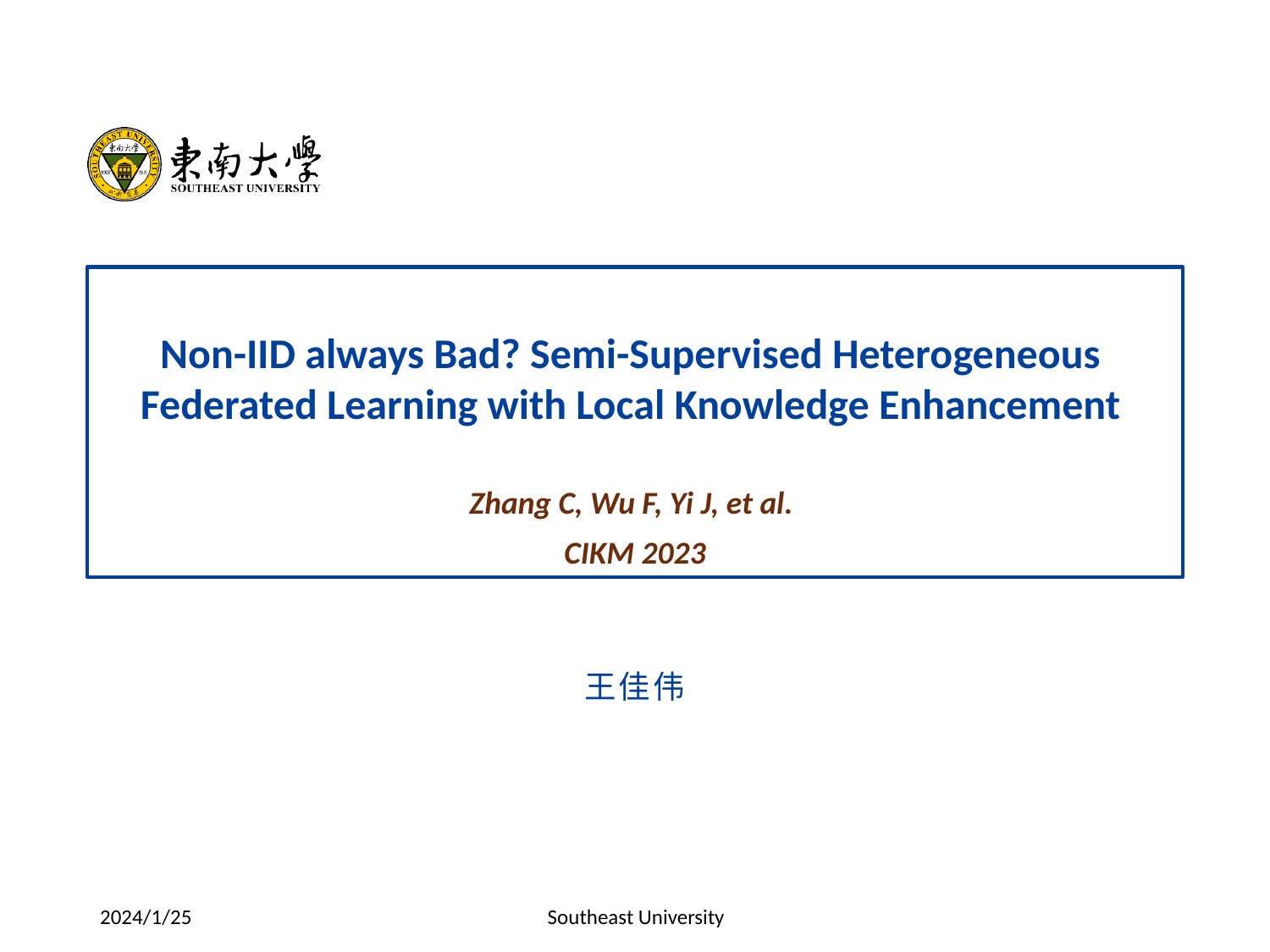

Non-IID always Bad? Semi-Supervised Heterogeneous Federated Learning with Local Knowledge Enhancement
Zhang C, Wu F, Yi J, et al.
CIKM 2023
王佳伟